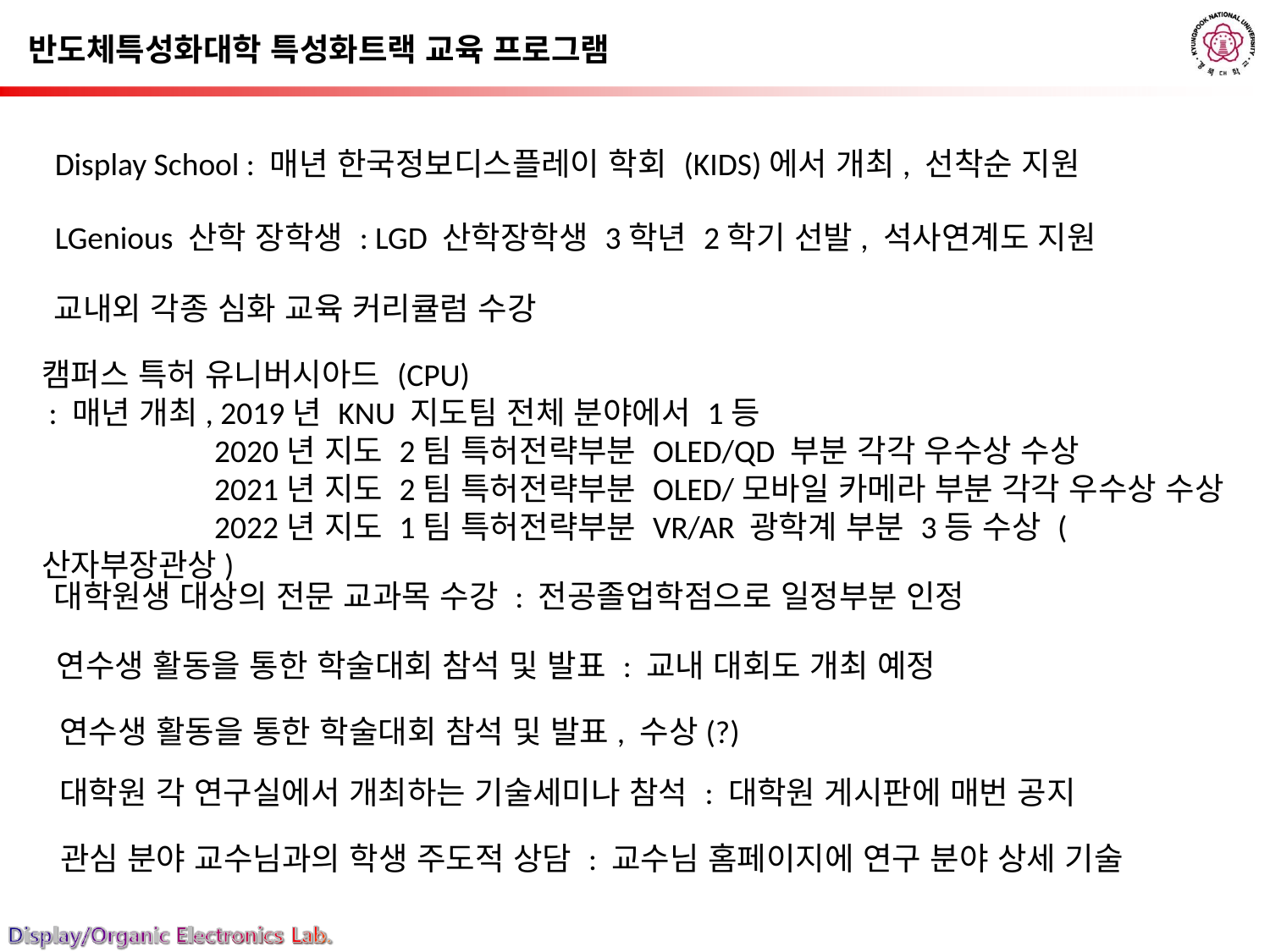

27

반도체특성화대학 특성화트랙 교육 프로그램

Display School : 매년 한국정보디스플레이 학회 (KIDS)에서 개최, 선착순 지원
LGenious 산학 장학생 : LGD 산학장학생 3학년 2학기 선발, 석사연계도 지원
교내외 각종 심화 교육 커리큘럼 수강
캠퍼스 특허 유니버시아드 (CPU)
 : 매년 개최, 2019년 KNU 지도팀 전체 분야에서 1등
                        2020년 지도 2팀 특허전략부분 OLED/QD 부분 각각 우수상 수상
                        2021년 지도 2팀 특허전략부분 OLED/모바일 카메라 부분 각각 우수상 수상
                        2022년 지도 1팀 특허전략부분 VR/AR 광학계 부분 3등 수상 (산자부장관상)
대학원생 대상의 전문 교과목 수강 : 전공졸업학점으로 일정부분 인정
연수생 활동을 통한 학술대회 참석 및 발표 : 교내 대회도 개최 예정
연수생 활동을 통한 학술대회 참석 및 발표, 수상(?)
대학원 각 연구실에서 개최하는 기술세미나 참석 : 대학원 게시판에 매번 공지
관심 분야 교수님과의 학생 주도적 상담 : 교수님 홈페이지에 연구 분야 상세 기술